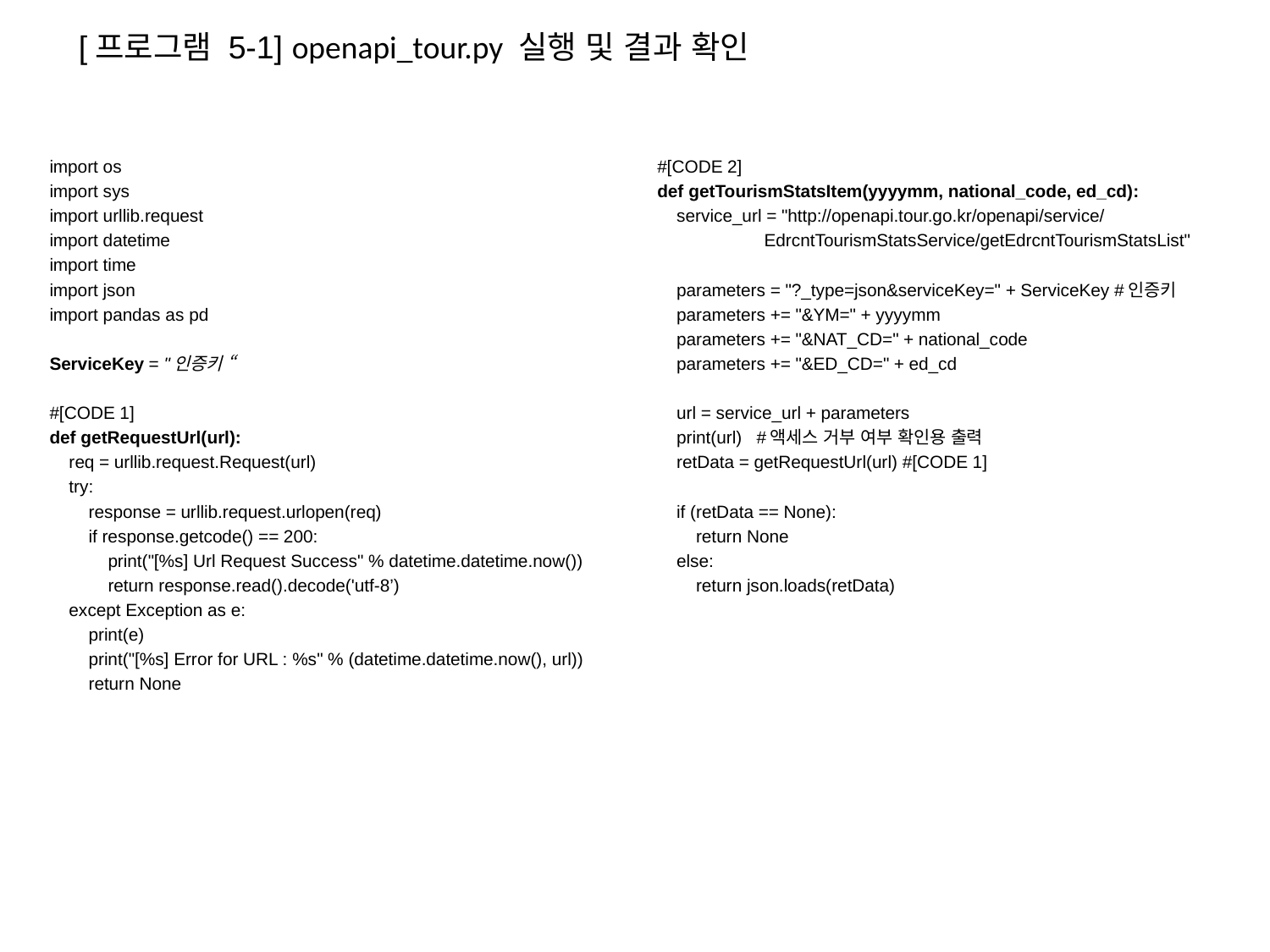

[프로그램 5-1] openapi_tour.py 실행 및 결과 확인
import os
import sys
import urllib.request
import datetime
import time
import json
import pandas as pd

ServiceKey = "인증키 “

#[CODE 1]
def getRequestUrl(url):
    req = urllib.request.Request(url)
    try:
        response = urllib.request.urlopen(req)
        if response.getcode() == 200:
            print("[%s] Url Request Success" % datetime.datetime.now())
            return response.read().decode('utf-8’)
    except Exception as e:
        print(e)
        print("[%s] Error for URL : %s" % (datetime.datetime.now(), url))
        return None
#[CODE 2]
def getTourismStatsItem(yyyymm, national_code, ed_cd):
    service_url = "http://openapi.tour.go.kr/openapi/service/
                      EdrcntTourismStatsService/getEdrcntTourismStatsList"

    parameters = "?_type=json&serviceKey=" + ServiceKey #인증키
    parameters += "&YM=" + yyyymm
    parameters += "&NAT_CD=" + national_code
    parameters += "&ED_CD=" + ed_cd

    url = service_url + parameters
    print(url)   #액세스 거부 여부 확인용 출력
    retData = getRequestUrl(url) #[CODE 1]

    if (retData == None):
        return None
    else:
        return json.loads(retData)